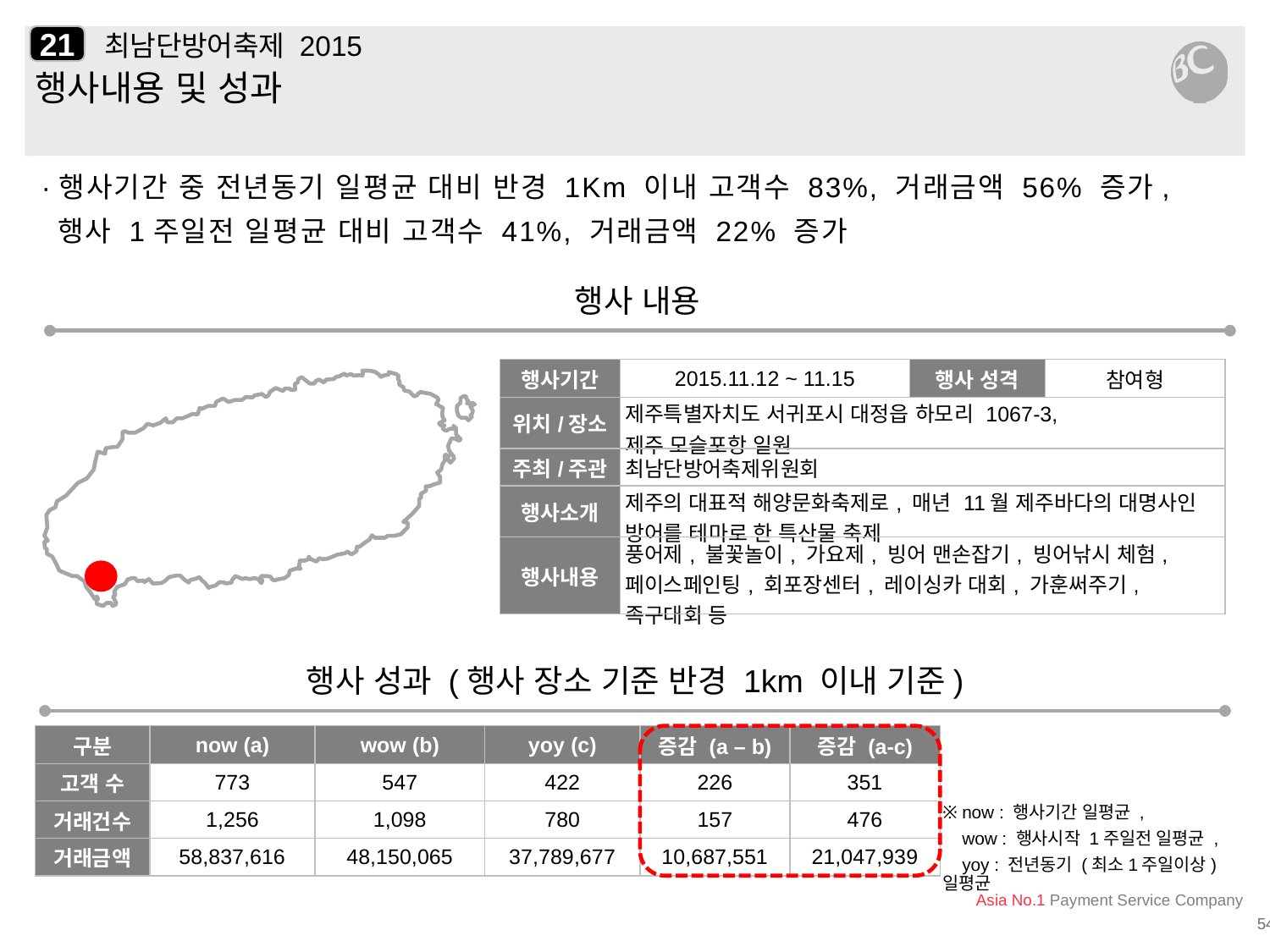

21
# 최남단방어축제 2015
행사내용 및 성과
·행사기간 중 전년동기 일평균 대비 반경 1Km 이내 고객수 83%, 거래금액 56% 증가,
 행사 1주일전 일평균 대비 고객수 41%, 거래금액 22% 증가
행사 내용
| 행사기간 | 2015.11.12 ~ 11.15 | 행사 성격 | 참여형 |
| --- | --- | --- | --- |
| 위치/장소 | 제주특별자치도 서귀포시 대정읍 하모리 1067-3, 제주 모슬포항 일원 |  |  |
| 주최/주관 | 최남단방어축제위원회 |  |  |
| 행사소개 | 제주의 대표적 해양문화축제로, 매년 11월 제주바다의 대명사인 방어를 테마로 한 특산물 축제 |  |  |
| 행사내용 | 풍어제, 불꽃놀이, 가요제, 빙어 맨손잡기, 빙어낚시 체험, 페이스페인팅, 회포장센터, 레이싱카 대회, 가훈써주기, 족구대회 등 |  |  |

행사 성과 (행사 장소 기준 반경 1km 이내 기준)
| 구분 | now (a) | wow (b) | yoy (c) | 증감 (a – b) | 증감 (a-c) |
| --- | --- | --- | --- | --- | --- |
| 고객 수 | 773 | 547 | 422 | 226 | 351 |
| 거래건수 | 1,256 | 1,098 | 780 | 157 | 476 |
| 거래금액 | 58,837,616 | 48,150,065 | 37,789,677 | 10,687,551 | 21,047,939 |

※ now : 행사기간 일평균 ,
    wow : 행사시작 1주일전 일평균 ,
    yoy : 전년동기 (최소1주일이상) 일평균